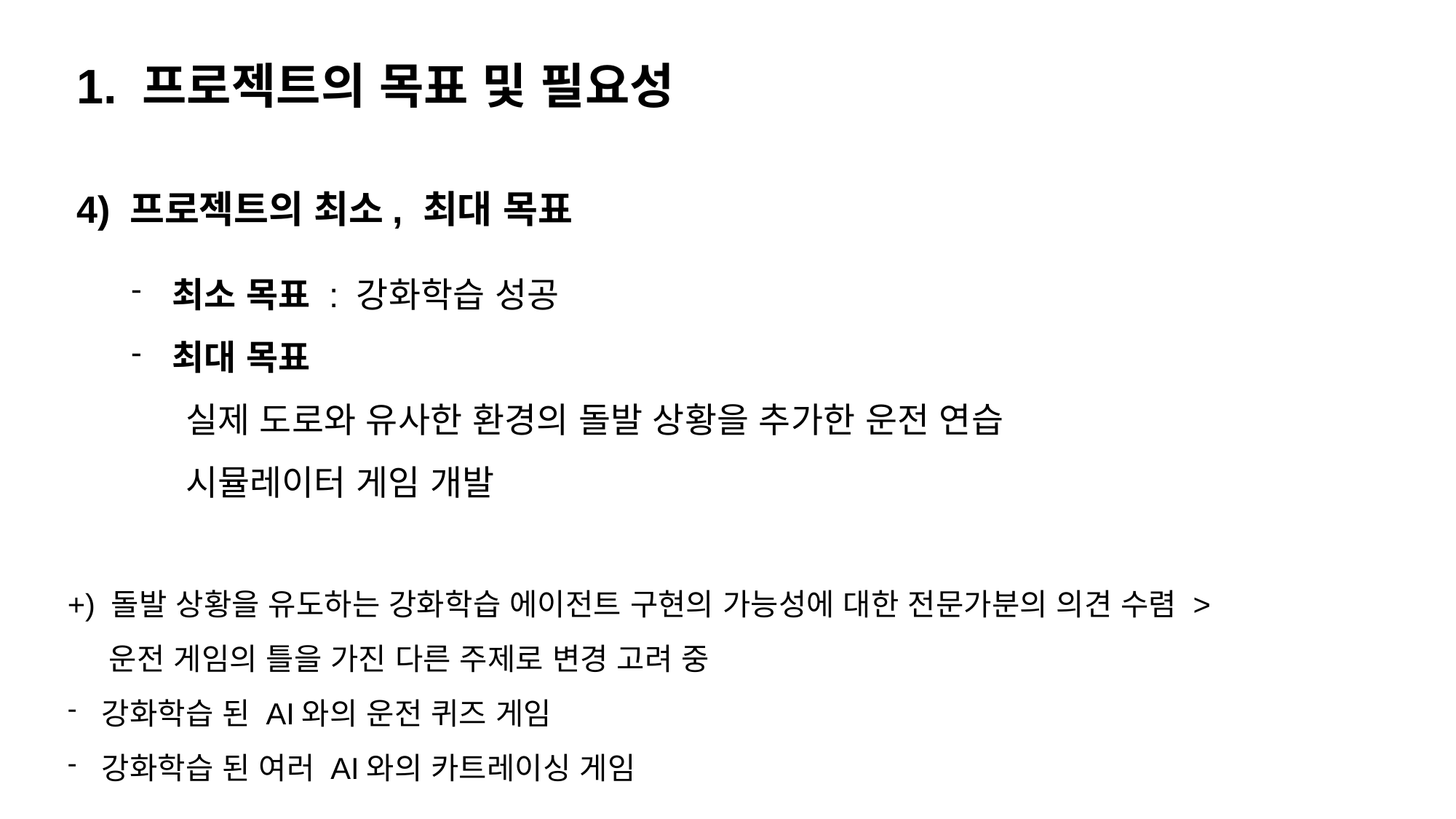

1. 프로젝트의 목표 및 필요성
4) 프로젝트의 최소, 최대 목표
최소 목표 : 강화학습 성공
최대 목표
실제 도로와 유사한 환경의 돌발 상황을 추가한 운전 연습
시뮬레이터 게임 개발
+) 돌발 상황을 유도하는 강화학습 에이전트 구현의 가능성에 대한 전문가분의 의견 수렴 >
    운전 게임의 틀을 가진 다른 주제로 변경 고려 중
강화학습 된 AI와의 운전 퀴즈 게임
강화학습 된 여러 AI와의 카트레이싱 게임